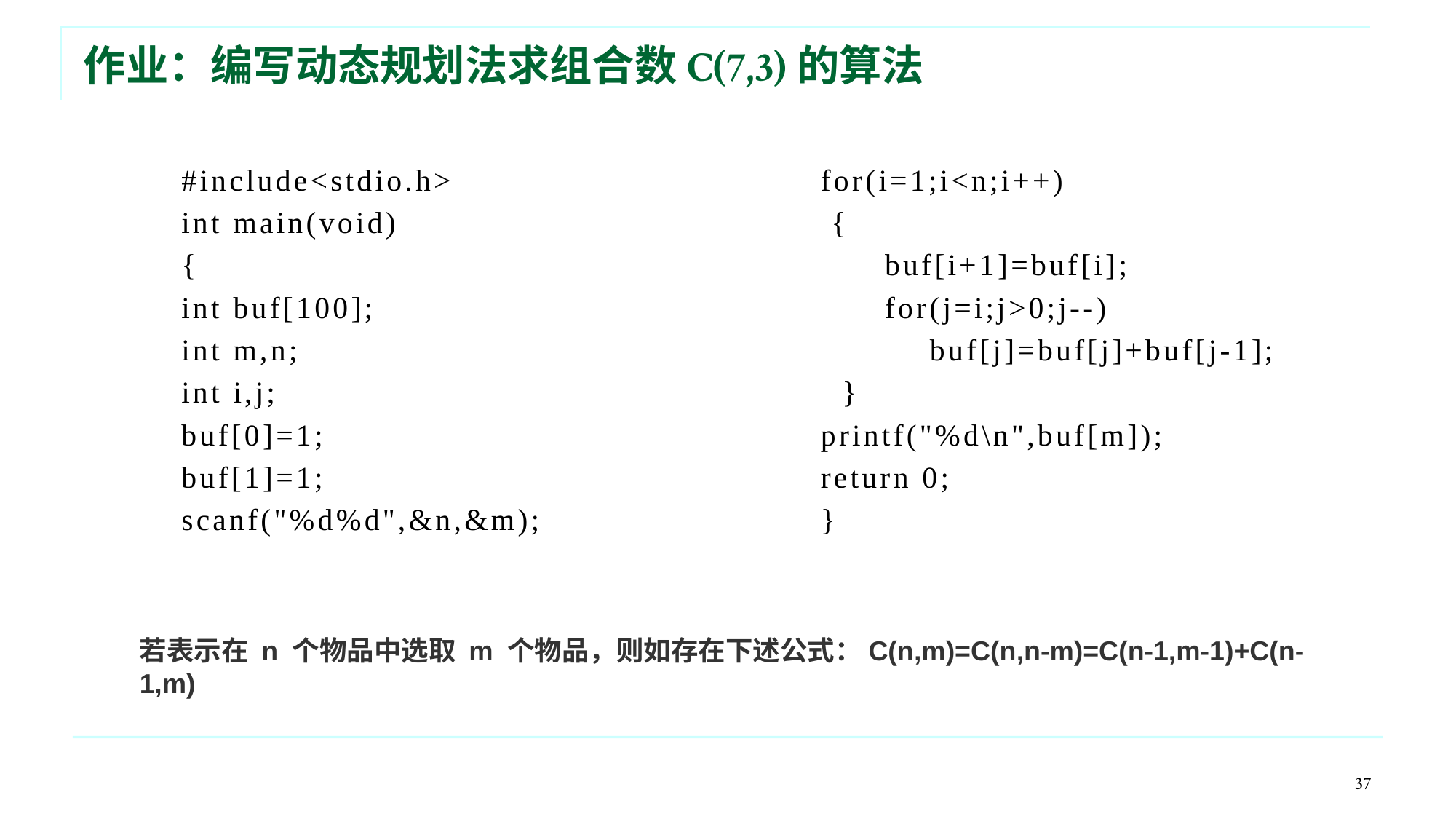

# 作业：编写动态规划法求组合数C(7,3)的算法
#include<stdio.h>
int main(void)
{
int buf[100];
int m,n;
int i,j;
buf[0]=1;
buf[1]=1;
scanf("%d%d",&n,&m);

for(i=1;i<n;i++)
 {
      buf[i+1]=buf[i];
      for(j=i;j>0;j--)
   	buf[j]=buf[j]+buf[j-1];
  }
printf("%d\n",buf[m]);
return 0;
}

若表示在 n 个物品中选取 m 个物品，则如存在下述公式：C(n,m)=C(n,n-m)=C(n-1,m-1)+C(n-1,m)
37